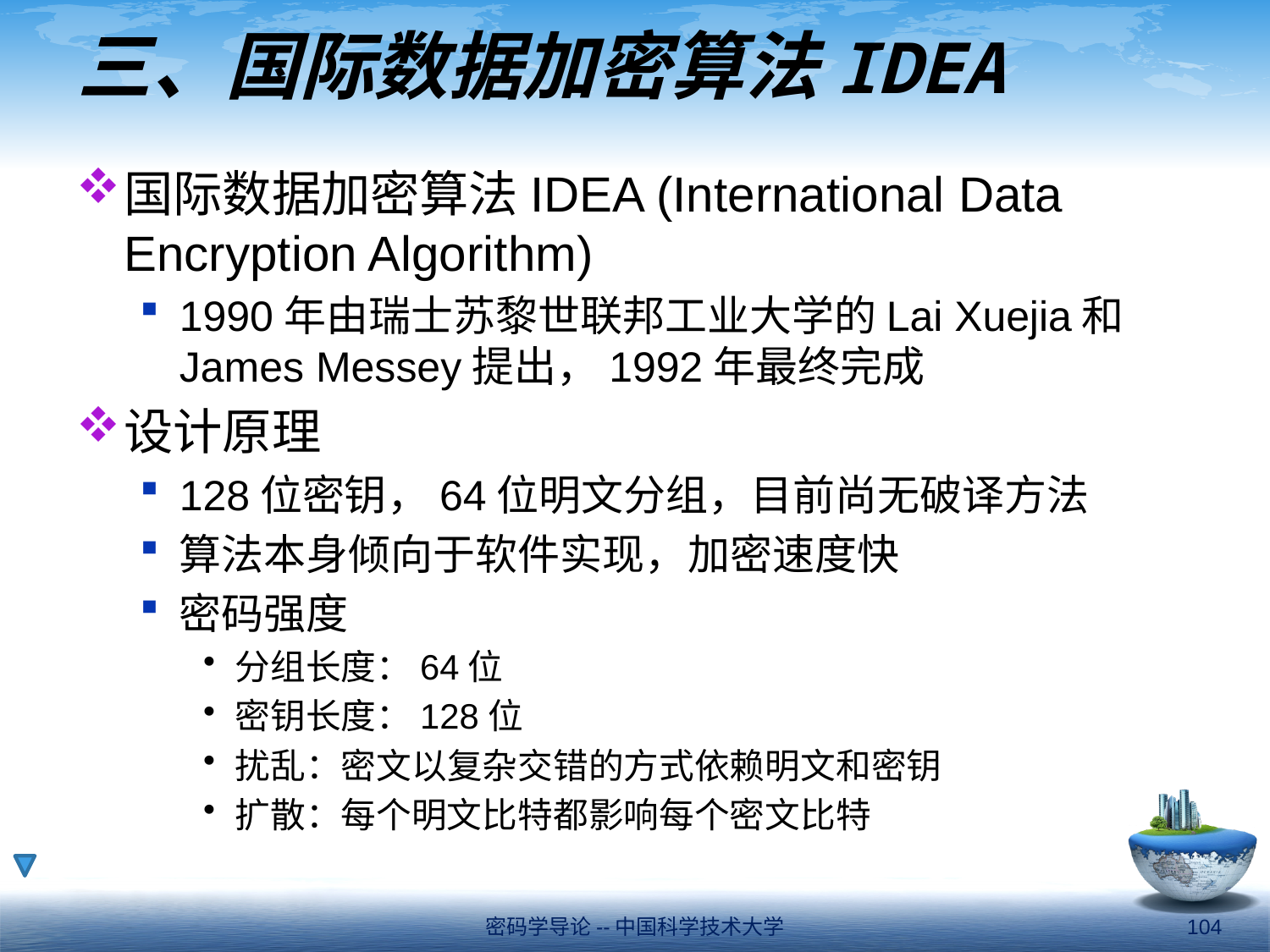

# 三、国际数据加密算法IDEA
国际数据加密算法IDEA (International Data Encryption Algorithm)
1990年由瑞士苏黎世联邦工业大学的Lai Xuejia和James Messey提出，1992年最终完成
设计原理
128位密钥，64位明文分组，目前尚无破译方法
算法本身倾向于软件实现，加密速度快
密码强度
分组长度：64位
密钥长度：128位
扰乱：密文以复杂交错的方式依赖明文和密钥
扩散：每个明文比特都影响每个密文比特

密码学导论--中国科学技术大学
104